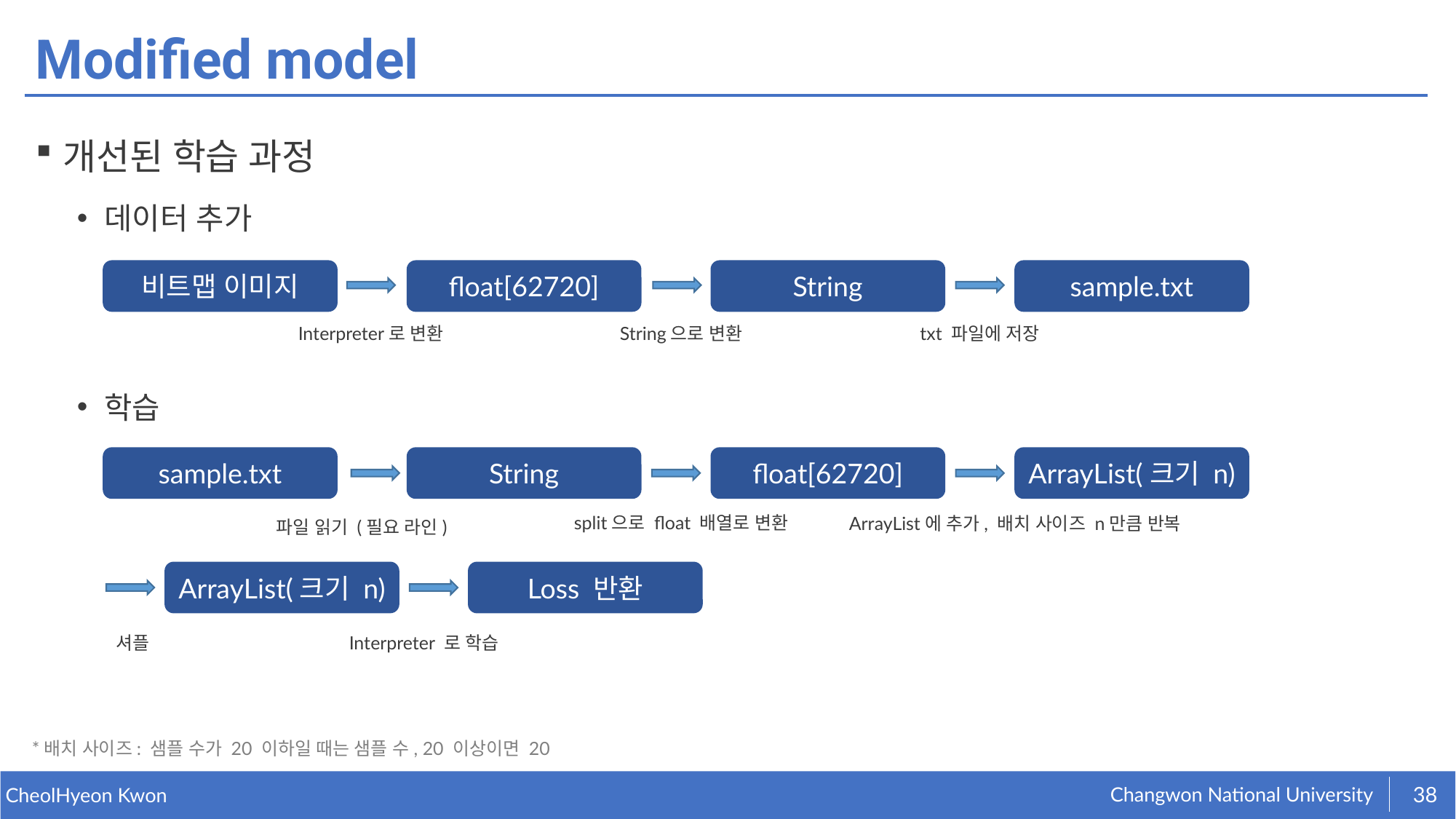

# Modified model
개선된 학습 과정
데이터 추가

학습

float[62720]
String
sample.txt
비트맵 이미지

Interpreter로 변환
String으로 변환
txt 파일에 저장
sample.txt
String
float[62720]
ArrayList(크기 n)

split으로 float 배열로 변환
ArrayList에 추가, 배치 사이즈 n만큼 반복
파일 읽기 (필요 라인)
ArrayList(크기 n)
Loss 반환

Interpreter 로 학습
셔플
*배치 사이즈: 샘플 수가 20 이하일 때는 샘플 수, 20 이상이면 20
38